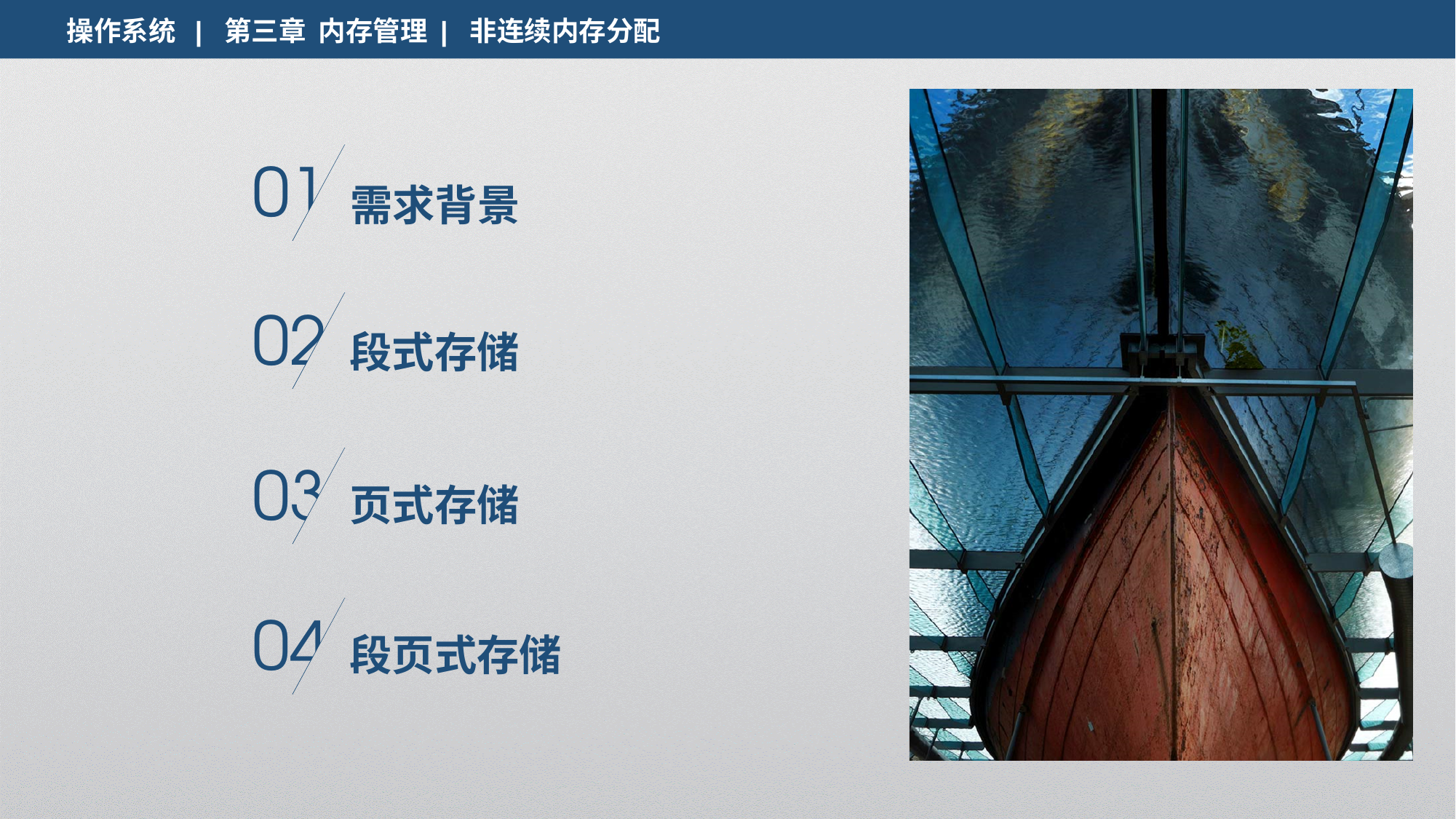

操作系统  |  第三章  内存管理 |  非连续内存分配

01
需求背景

02
段式存储

03
页式存储

04
段页式存储